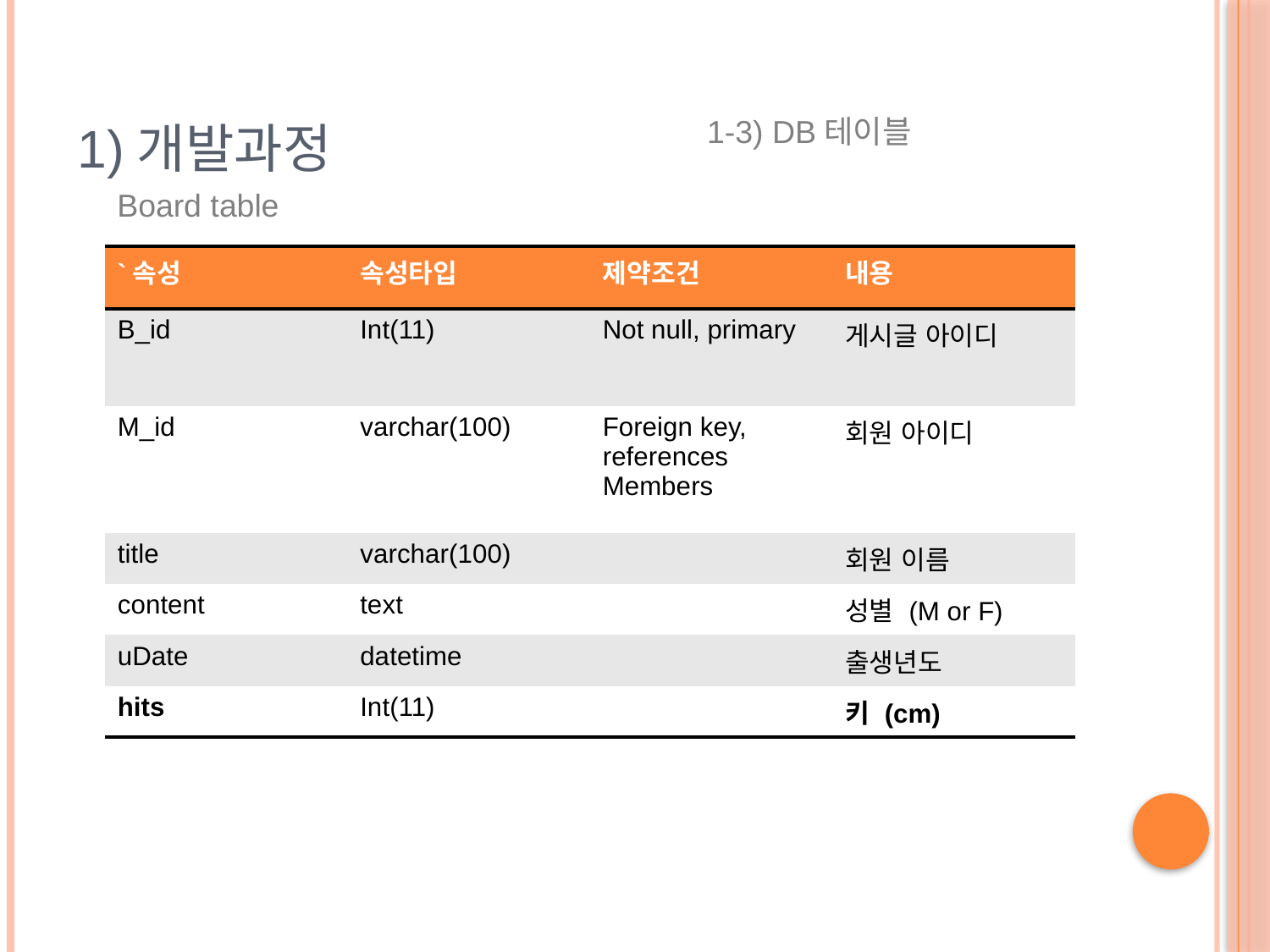

# 1)개발과정
1-3) DB테이블
Board table
| `속성 | 속성타입 | 제약조건 | 내용 |
| --- | --- | --- | --- |
| B\_id | Int(11) | Not null, primary | 게시글 아이디 |
| M\_id | varchar(100) | Foreign key, references Members | 회원 아이디 |
| title | varchar(100) |  | 회원 이름 |
| content | text |  | 성별 (M or F) |
| uDate | datetime |  | 출생년도 |
| hits | Int(11) |  | 키 (cm) |